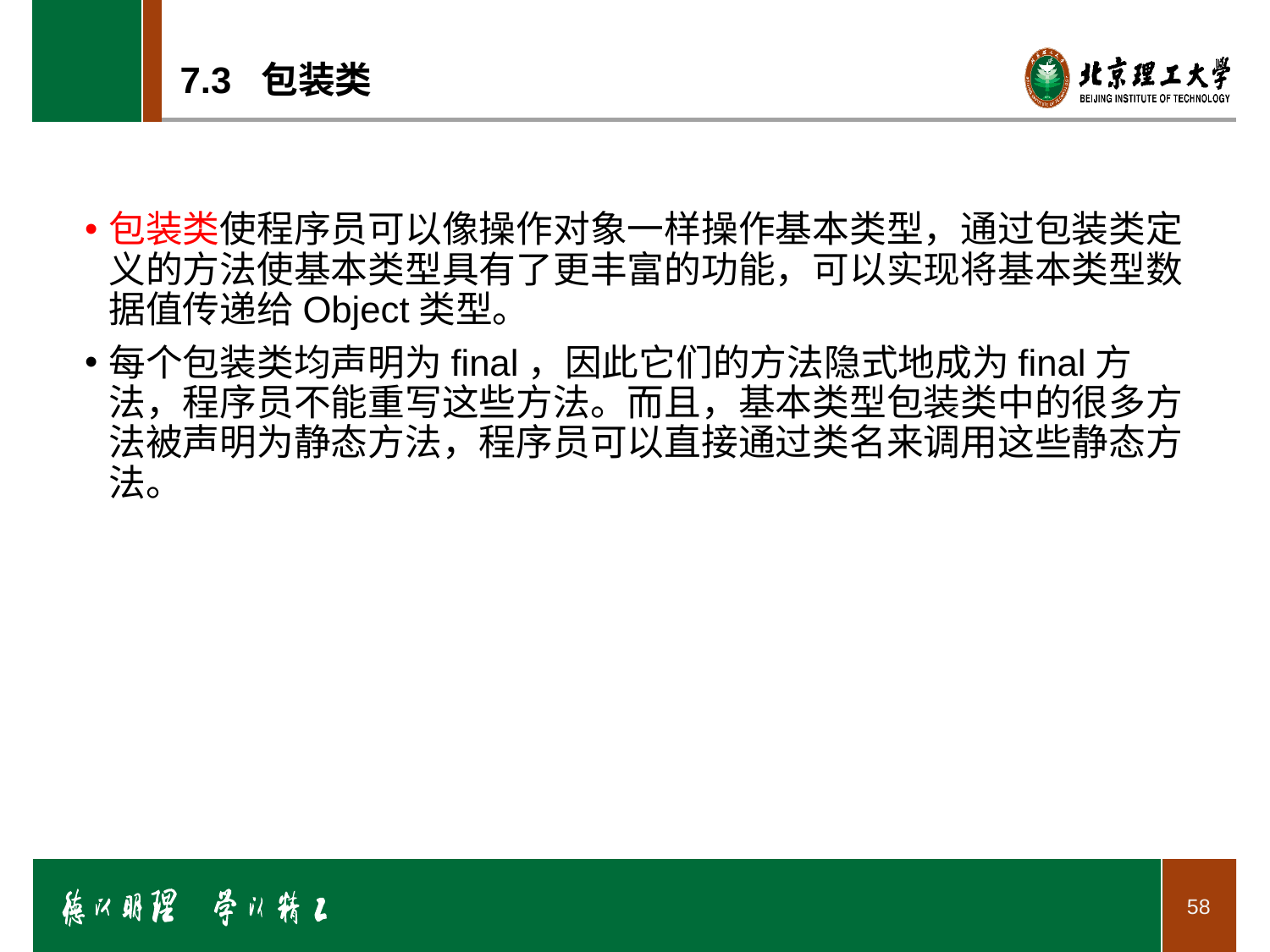

# 7.3  包装类
包装类使程序员可以像操作对象一样操作基本类型，通过包装类定义的方法使基本类型具有了更丰富的功能，可以实现将基本类型数据值传递给Object类型。
每个包装类均声明为final，因此它们的方法隐式地成为final方法，程序员不能重写这些方法。而且，基本类型包装类中的很多方法被声明为静态方法，程序员可以直接通过类名来调用这些静态方法。